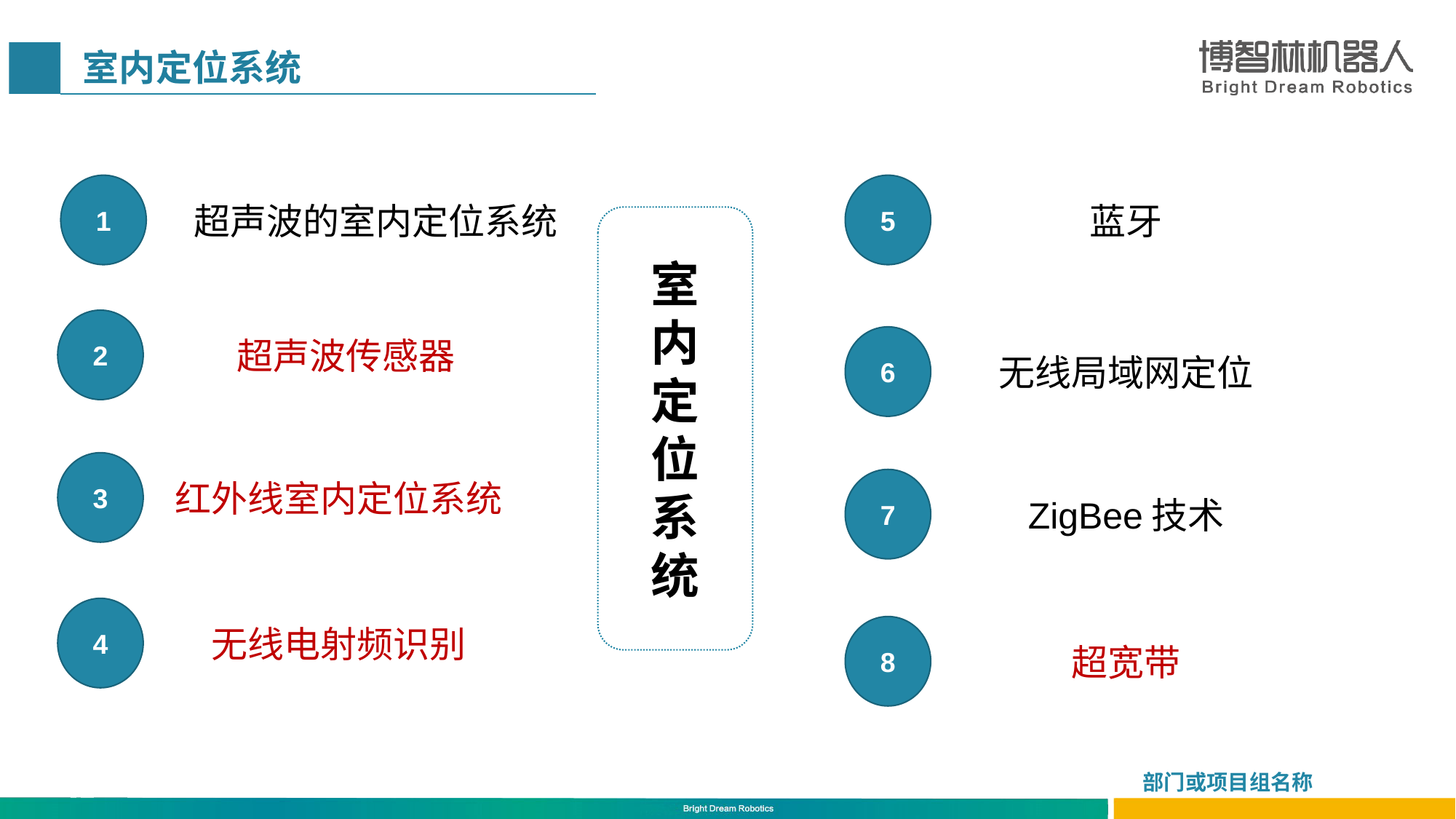

# 室内定位系统
1
超声波的室内定位系统
5
蓝牙
室
内
定
位
系
统
2
 超声波传感器
6
无线局域网定位
3
红外线室内定位系统
7
ZigBee技术
4
无线电射频识别
8
超宽带